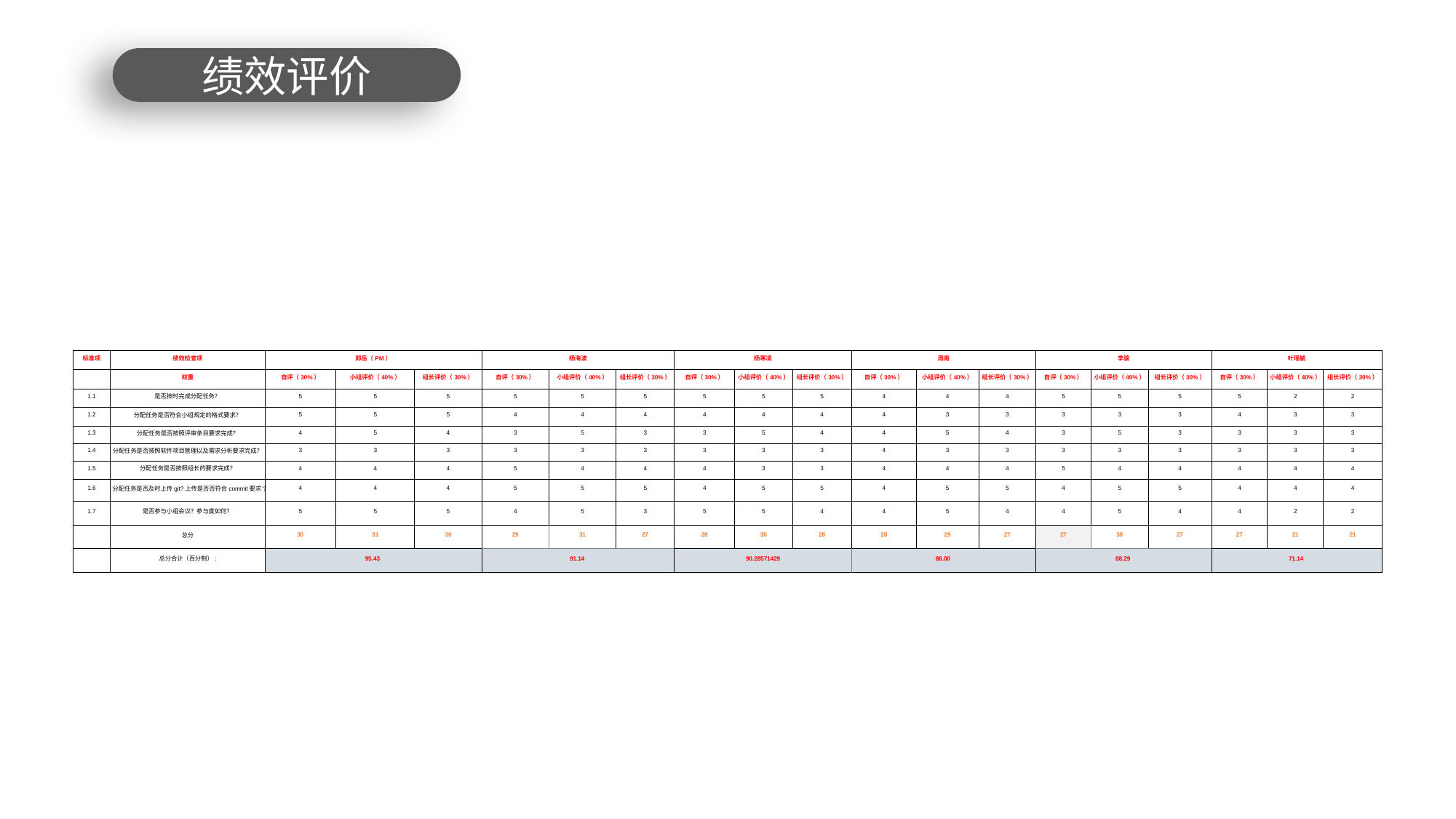

绩效评价
| 标准项 | 绩效检查项 | 郭岳（PM） |  |  | 杨海波 |  |  | 杨寒凌 |  |  | 周南 |  |  | 李骏 |  |  | 叶瑶毓 |  |  |
| --- | --- | --- | --- | --- | --- | --- | --- | --- | --- | --- | --- | --- | --- | --- | --- | --- | --- | --- | --- |
|  | 权重 | 自评（30%） | 小组评价（40%） | 组长评价（30%） | 自评（30%） | 小组评价（40%） | 组长评价（30%） | 自评（30%） | 小组评价（40%） | 组长评价（30%） | 自评（30%） | 小组评价（40%） | 组长评价（30%） | 自评（30%） | 小组评价（40%） | 组长评价（30%） | 自评（30%） | 小组评价（40%） | 组长评价（30%） |
| 1.1 | 是否按时完成分配任务？ | 5 | 5 | 5 | 5 | 5 | 5 | 5 | 5 | 5 | 4 | 4 | 4 | 5 | 5 | 5 | 5 | 2 | 2 |
| 1.2 | 分配任务是否符合小组规定的格式要求？ | 5 | 5 | 5 | 4 | 4 | 4 | 4 | 4 | 4 | 4 | 3 | 3 | 3 | 3 | 3 | 4 | 3 | 3 |
| 1.3 | 分配任务是否按照评审条目要求完成？ | 4 | 5 | 4 | 3 | 5 | 3 | 3 | 5 | 4 | 4 | 5 | 4 | 3 | 5 | 3 | 3 | 3 | 3 |
| 1.4 | 分配任务是否按照软件项目管理以及需求分析要求完成？ | 3 | 3 | 3 | 3 | 3 | 3 | 3 | 3 | 3 | 4 | 3 | 3 | 3 | 3 | 3 | 3 | 3 | 3 |
| 1.5 | 分配任务是否按照组长的要求完成？ | 4 | 4 | 4 | 5 | 4 | 4 | 4 | 3 | 3 | 4 | 4 | 4 | 5 | 4 | 4 | 4 | 4 | 4 |
| 1.6 | 分配任务是否及时上传git?上传是否否符合commit要求? | 4 | 4 | 4 | 5 | 5 | 5 | 4 | 5 | 5 | 4 | 5 | 5 | 4 | 5 | 5 | 4 | 4 | 4 |
| 1.7 | 是否参与小组会议？参与度如何？ | 5 | 5 | 5 | 4 | 5 | 3 | 5 | 5 | 4 | 4 | 5 | 4 | 4 | 5 | 4 | 4 | 2 | 2 |
|  | 总分 | 30 | 31 | 30 | 29 | 31 | 27 | 28 | 30 | 28 | 28 | 29 | 27 | 27 | 30 | 27 | 27 | 21 | 21 |
|  | 总分合计（百分制）: | 95.43 |  |  | 91.14 |  |  | 90.28571429 |  |  | 88.00 |  |  | 88.29 |  |  | 71.14 |  |  |